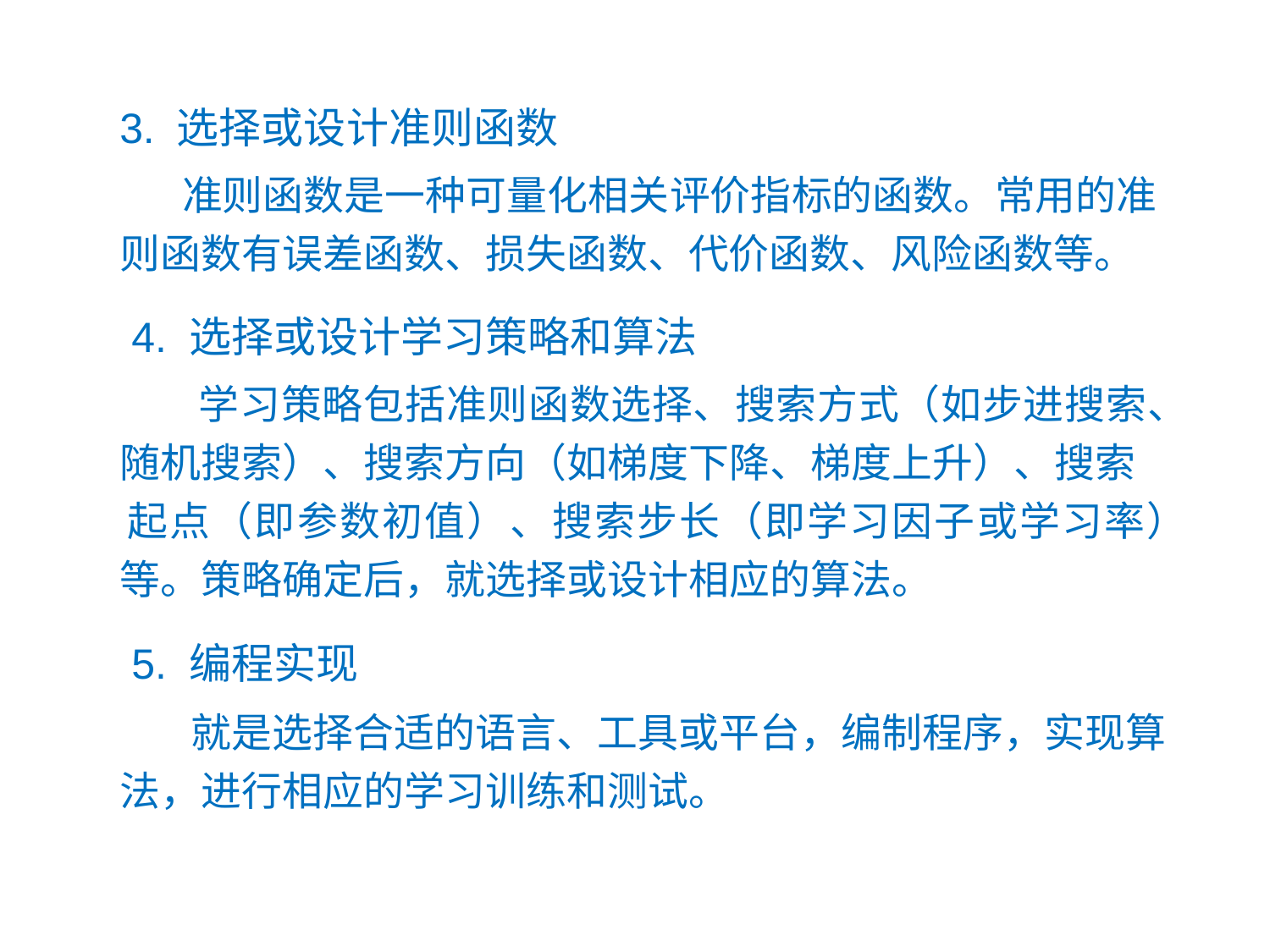

3. 选择或设计准则函数
           准则函数是一种可量化相关评价指标的函数。常用的准则函数有误差函数、损失函数、代价函数、风险函数等。
     4. 选择或设计学习策略和算法
            学习策略包括准则函数选择、搜索方式（如步进搜索、随机搜索）、搜索方向（如梯度下降、梯度上升）、搜索
    起点（即参数初值）、搜索步长（即学习因子或学习率）等。策略确定后，就选择或设计相应的算法。
     5. 编程实现
            就是选择合适的语言、工具或平台，编制程序，实现算法，进行相应的学习训练和测试。